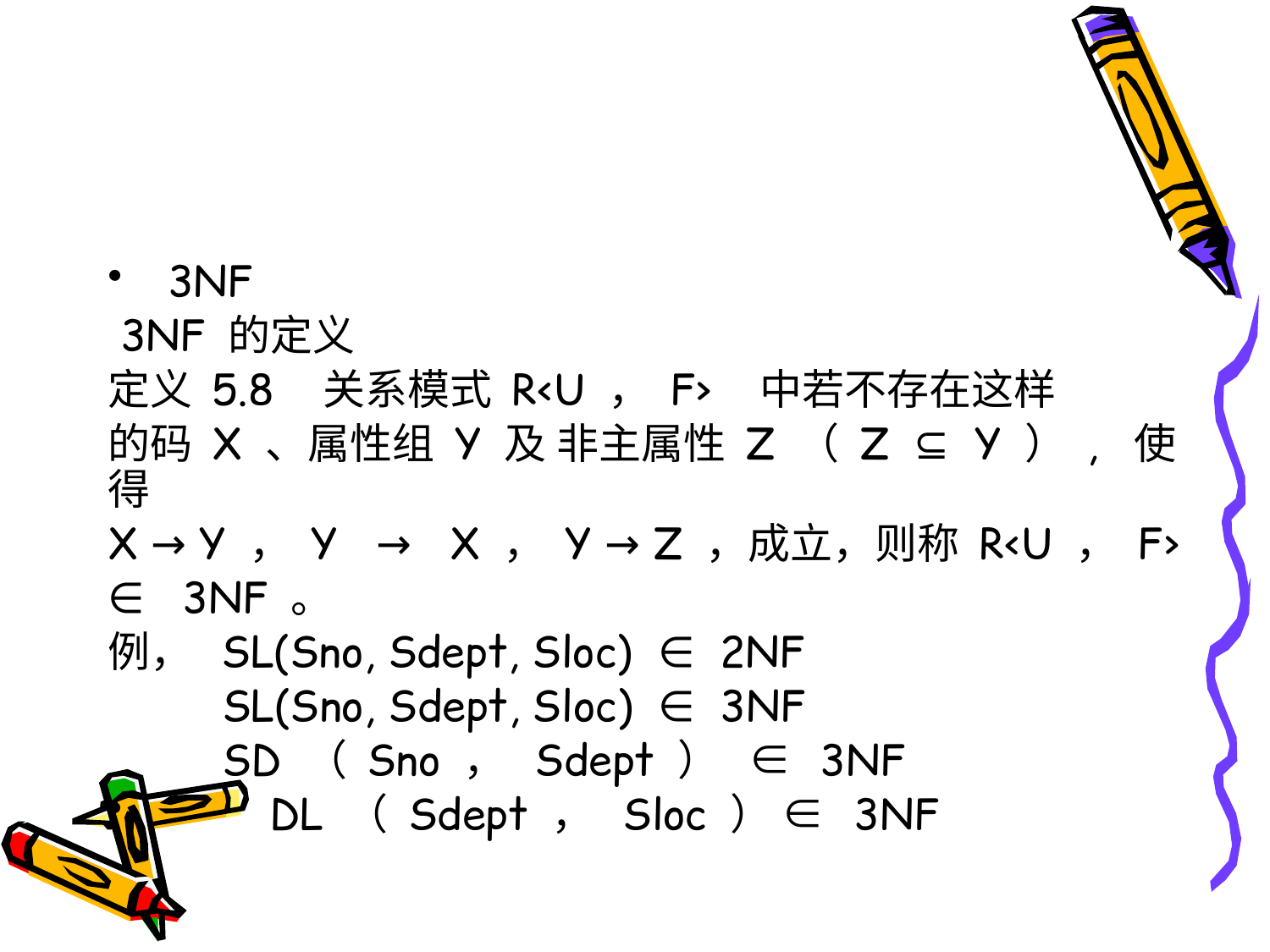

#
 3NF
 3NF 的定义
定义 5.8   关系模式 R<U ， F>   中若不存在这样
的码 X 、属性组 Y 及 非主属性 Z （ Z  ⊆  Y ） ,  使得
X → Y ， Y   →   X ， Y → Z ，成立，则称 R<U ， F>
∈   3NF 。
例，  SL(Sno, Sdept, Sloc)  ∈  2NF
         SL(Sno, Sdept, Sloc)  ∈  3NF
         SD （ Sno ，  Sdept ）   ∈  3NF
         DL （ Sdept ，  Sloc ） ∈  3NF